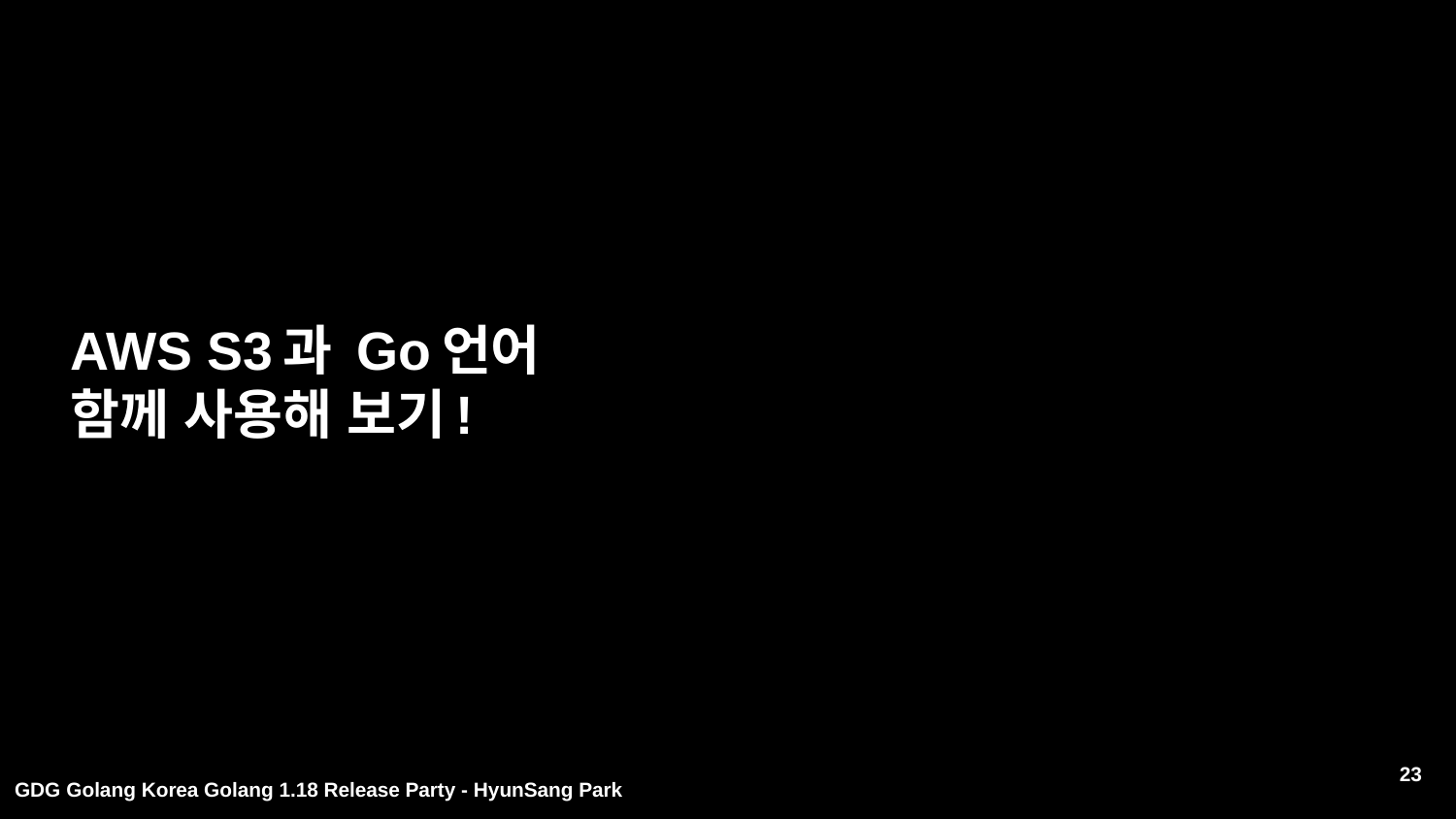

# AWS S3과 Go언어 함께 사용해 보기!
23
GDG Golang Korea Golang 1.18 Release Party - HyunSang Park